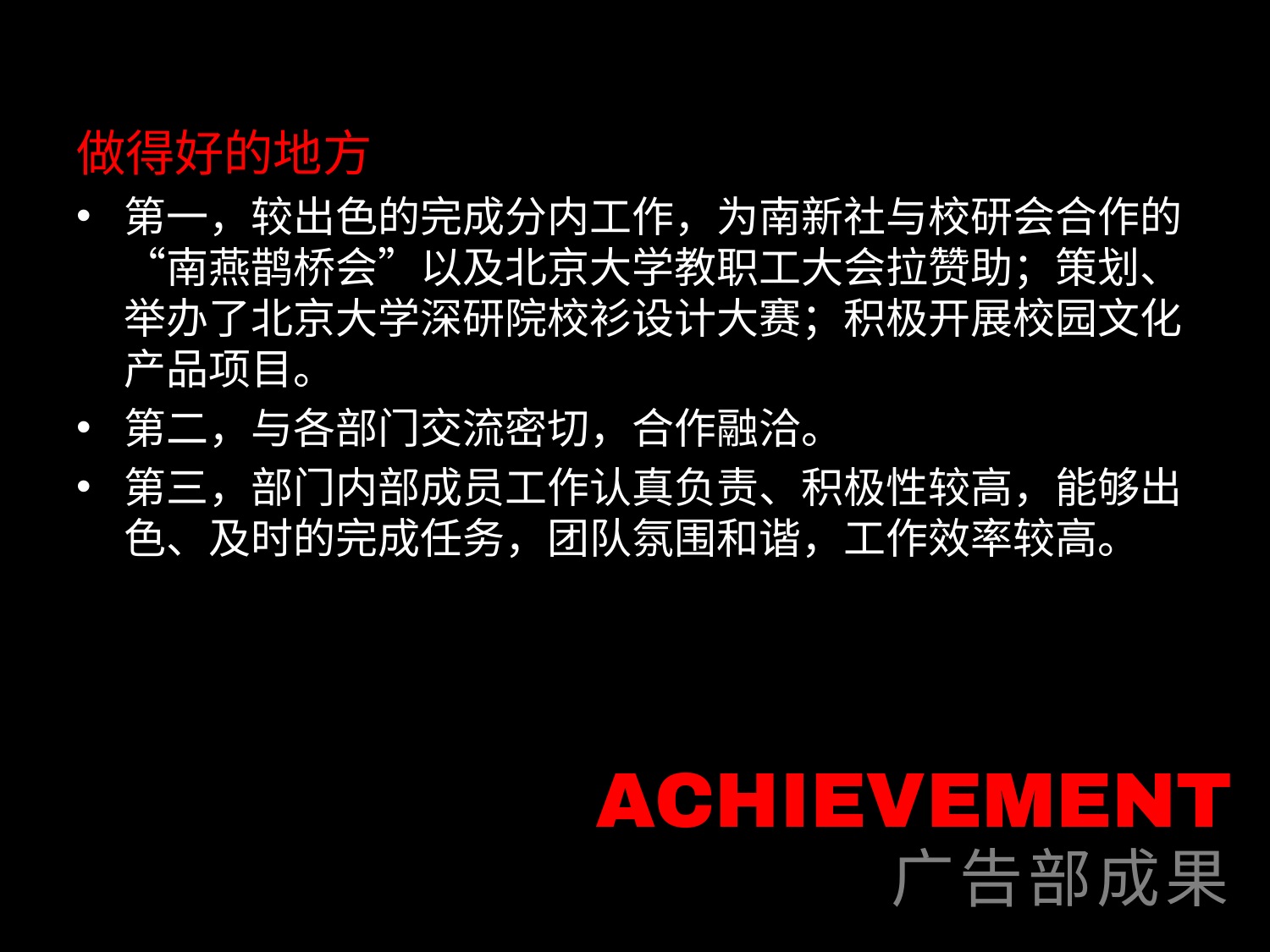

做得好的地方
第一，较出色的完成分内工作，为南新社与校研会合作的“南燕鹊桥会”以及北京大学教职工大会拉赞助；策划、举办了北京大学深研院校衫设计大赛；积极开展校园文化产品项目。
第二，与各部门交流密切，合作融洽。
第三，部门内部成员工作认真负责、积极性较高，能够出色、及时的完成任务，团队氛围和谐，工作效率较高。

ACHIEVEMENT
广告部成果